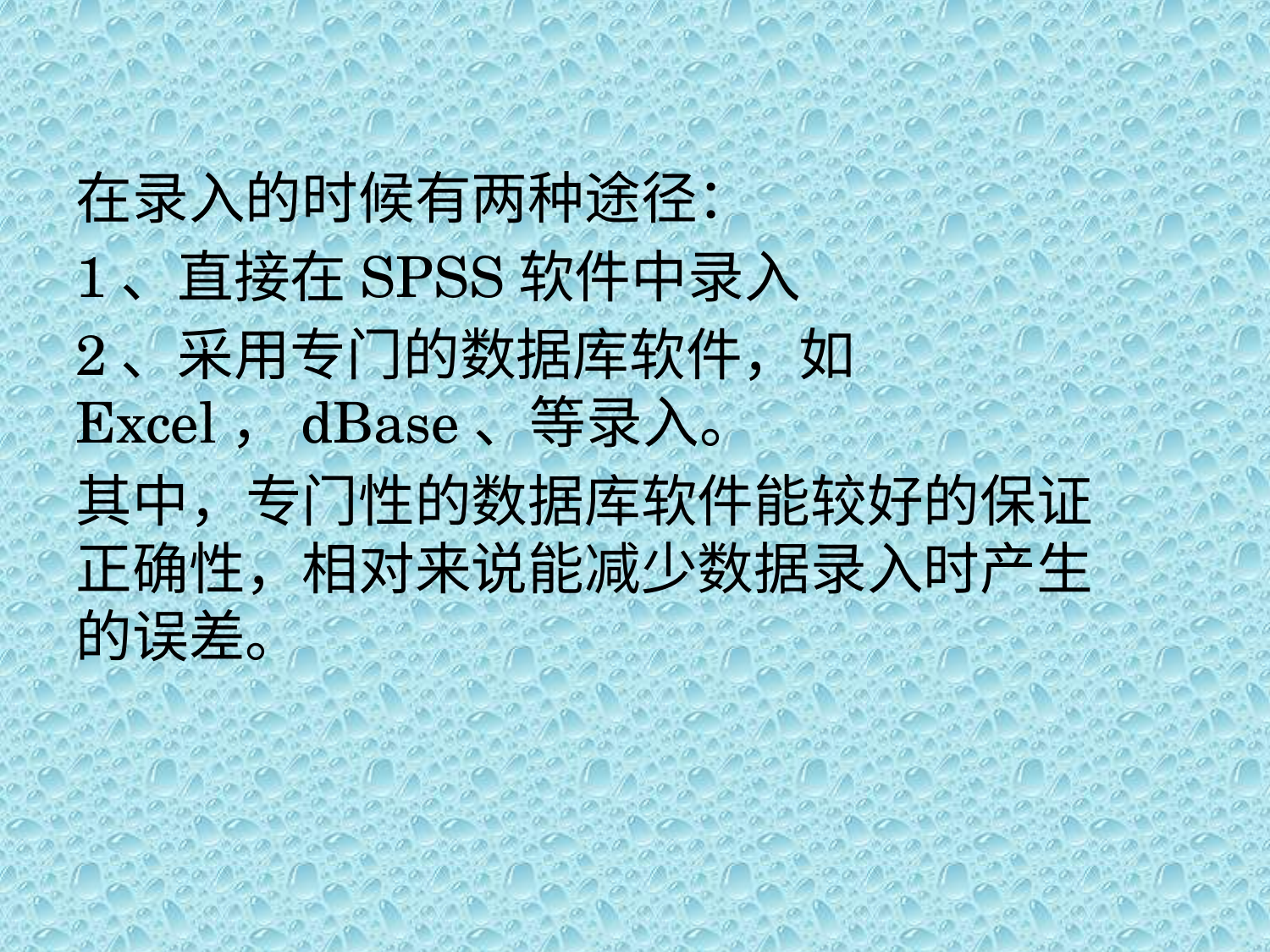

在录入的时候有两种途径：
1、直接在SPSS软件中录入
2、采用专门的数据库软件，如Excel，dBase、等录入。
其中，专门性的数据库软件能较好的保证正确性，相对来说能减少数据录入时产生的误差。